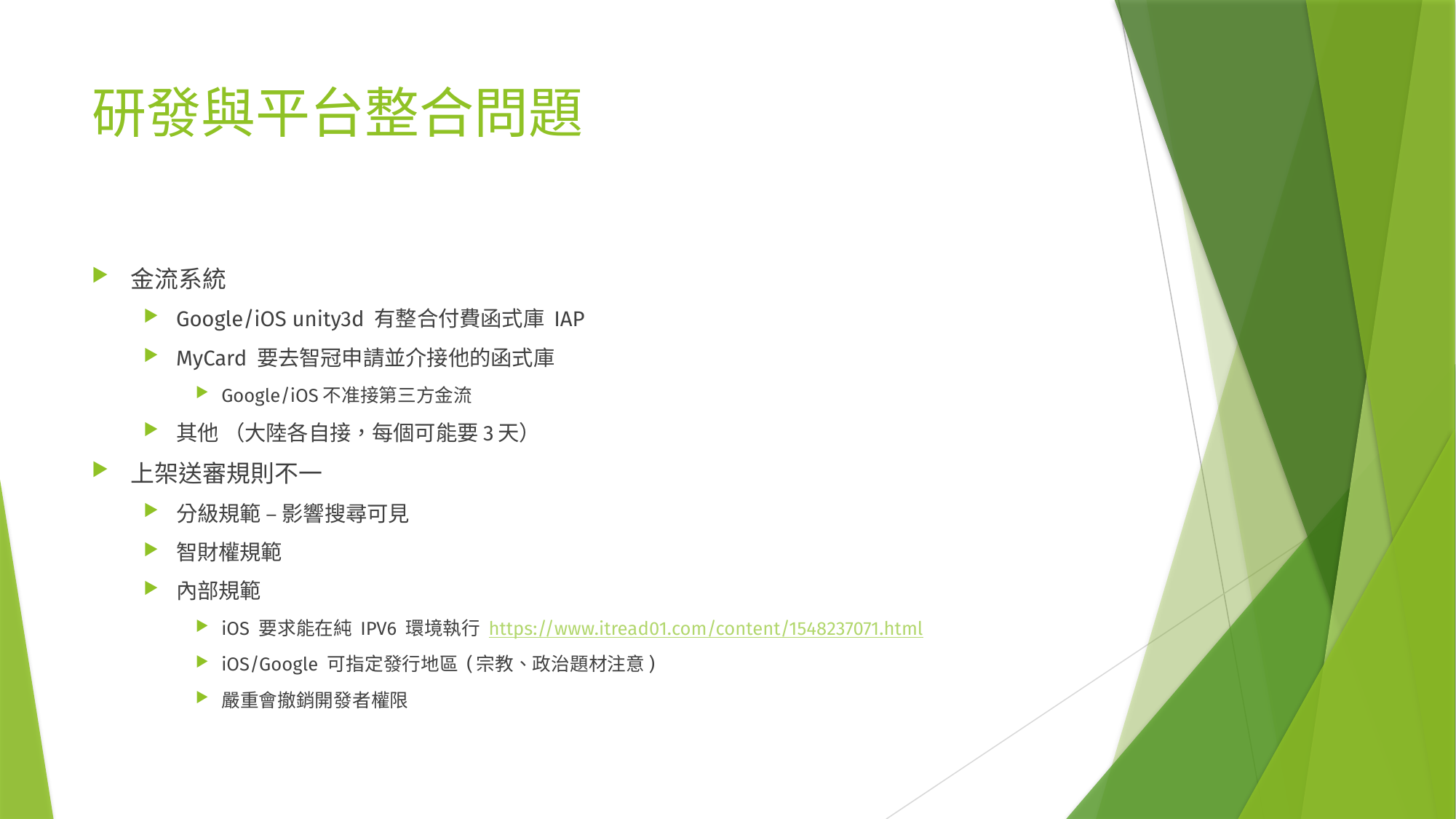

# 研發與平台整合問題
金流系統
Google/iOS unity3d 有整合付費函式庫 IAP
MyCard 要去智冠申請並介接他的函式庫
Google/iOS不准接第三方金流
其他 （大陸各自接，每個可能要3天）
上架送審規則不一
分級規範 – 影響搜尋可見
智財權規範
內部規範
iOS 要求能在純 IPV6 環境執行 https://www.itread01.com/content/1548237071.html
iOS/Google 可指定發行地區 (宗教、政治題材注意)
嚴重會撤銷開發者權限